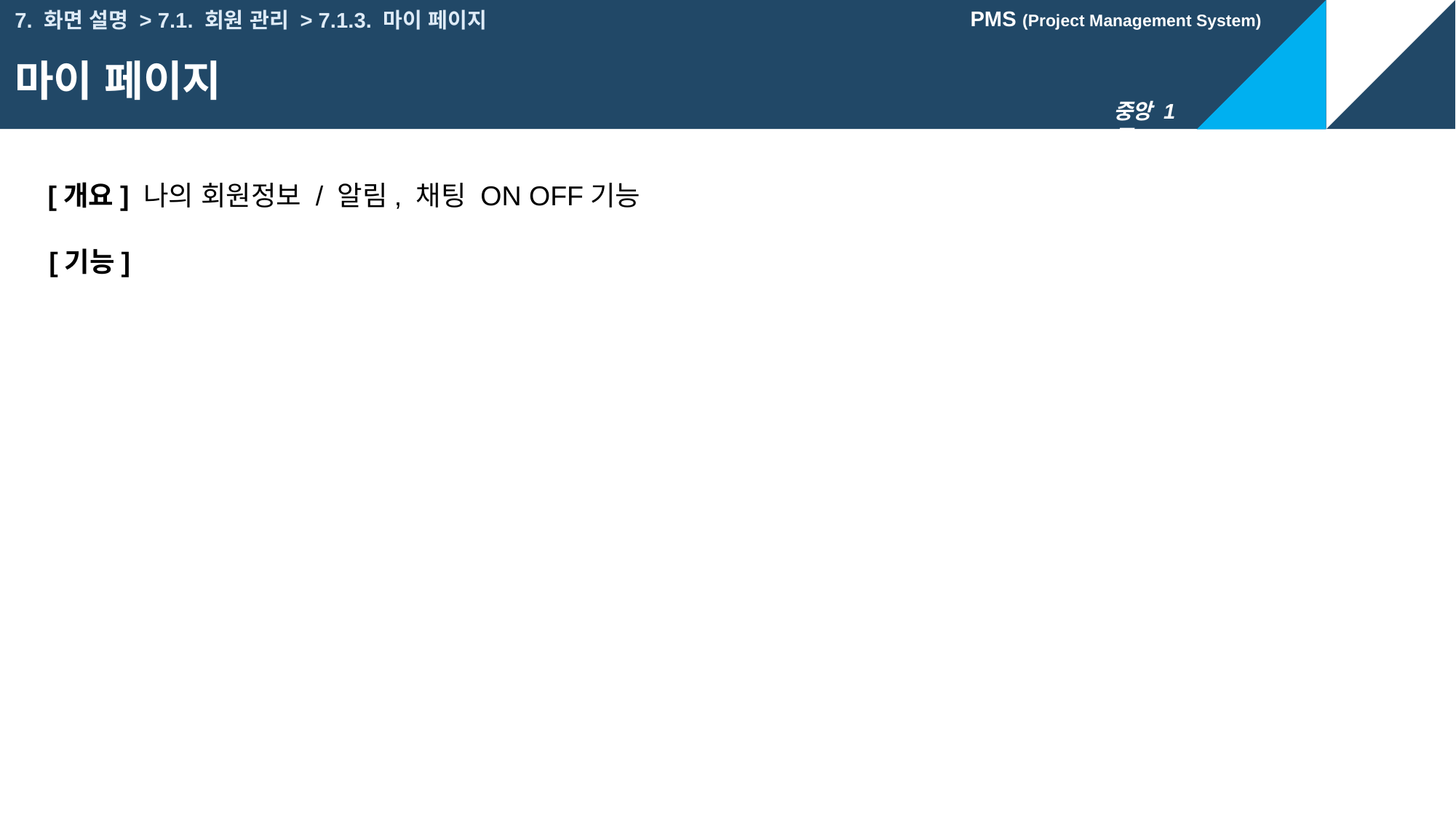

7. 화면 설명 > 7.1. 회원 관리 > 7.1.3. 마이 페이지
마이 페이지
[개요] 나의 회원정보 / 알림, 채팅 ON OFF기능
[기능]